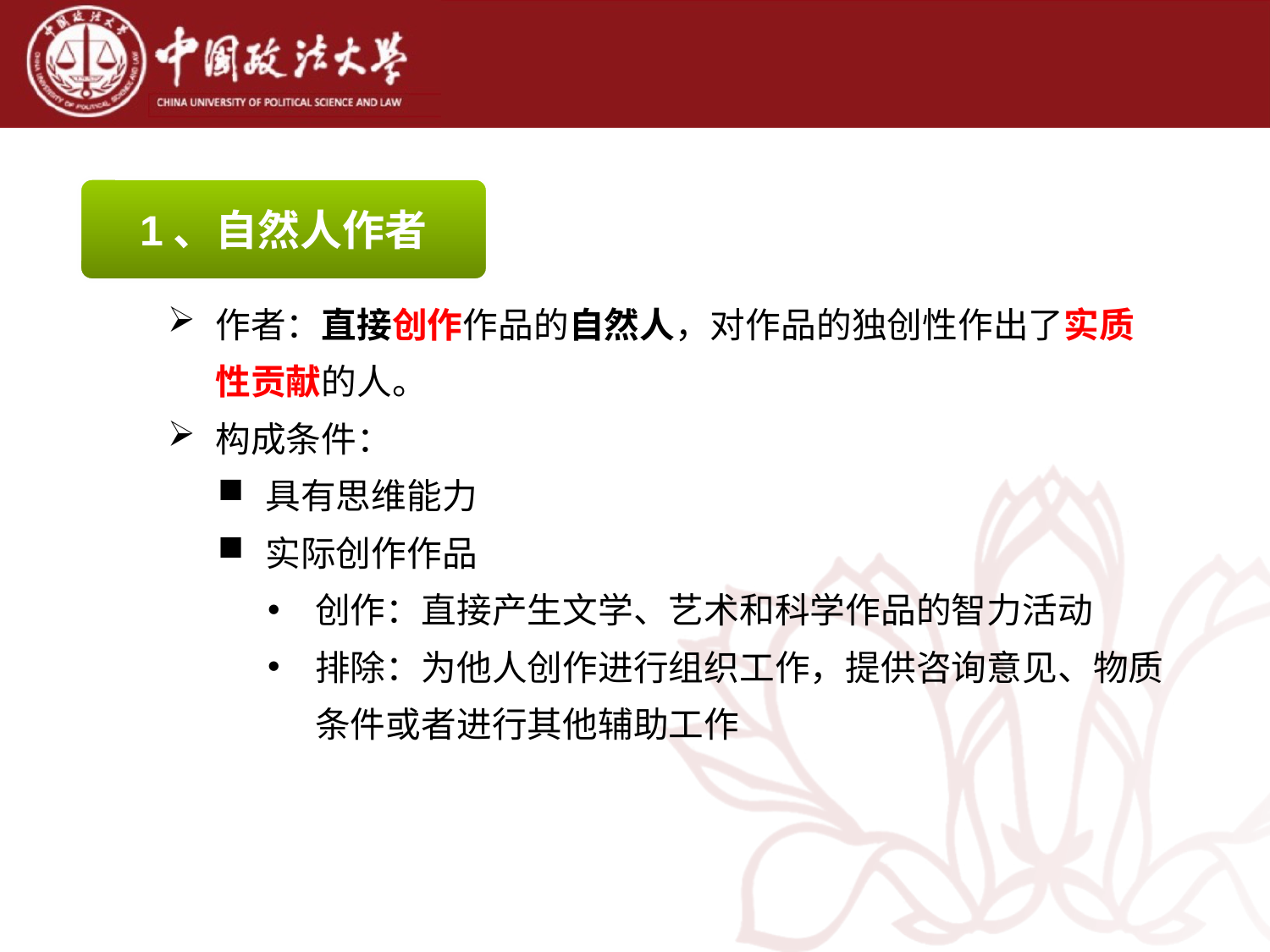

1、自然人作者

作者：直接创作作品的自然人，对作品的独创性作出了实质性贡献的人。
构成条件：
具有思维能力
实际创作作品
创作：直接产生文学、艺术和科学作品的智力活动
排除：为他人创作进行组织工作，提供咨询意见、物质条件或者进行其他辅助工作